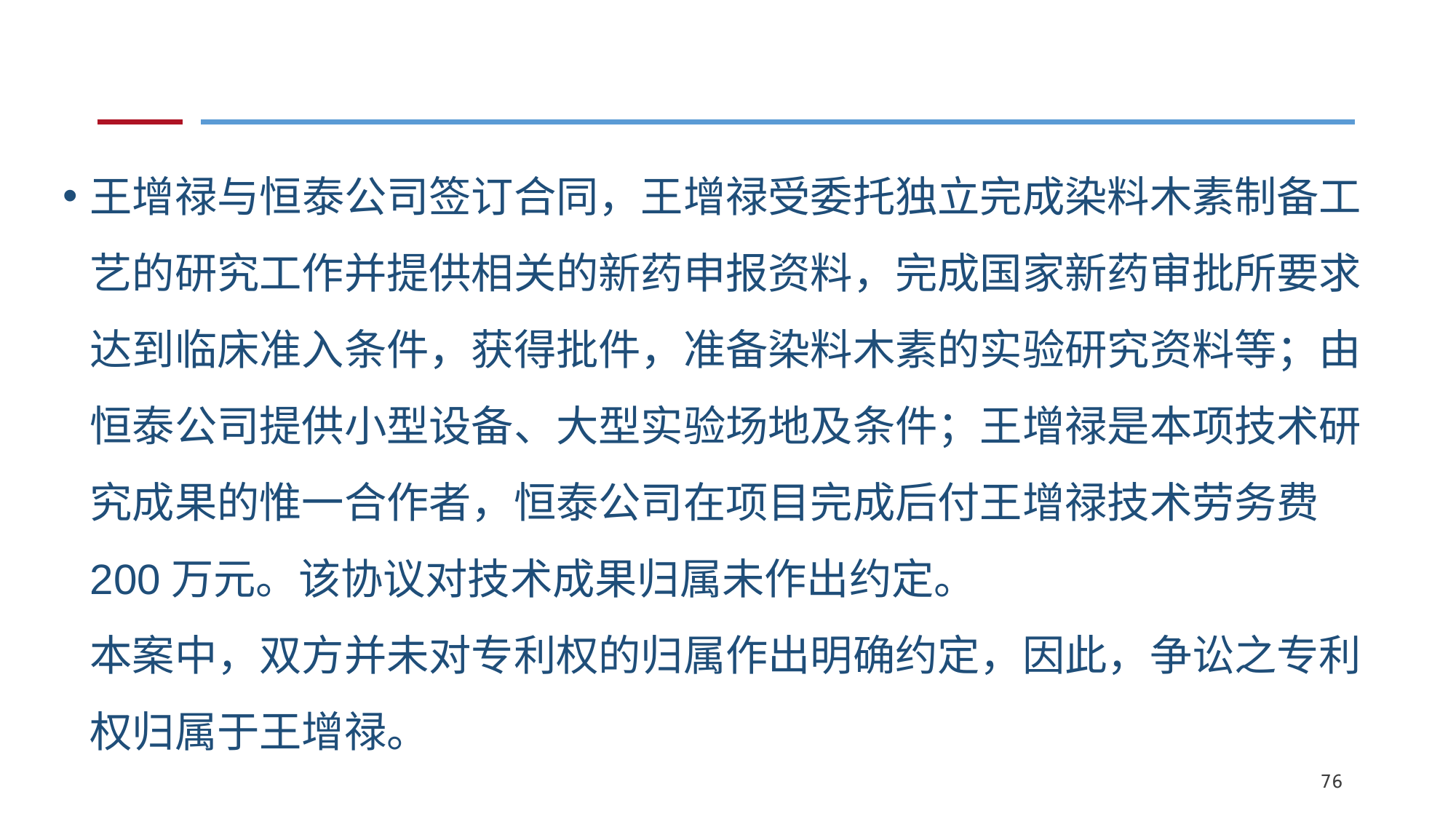

#
王增禄与恒泰公司签订合同，王增禄受委托独立完成染料木素制备工艺的研究工作并提供相关的新药申报资料，完成国家新药审批所要求达到临床准入条件，获得批件，准备染料木素的实验研究资料等；由恒泰公司提供小型设备、大型实验场地及条件；王增禄是本项技术研究成果的惟一合作者，恒泰公司在项目完成后付王增禄技术劳务费200万元。该协议对技术成果归属未作出约定。
本案中，双方并未对专利权的归属作出明确约定，因此，争讼之专利权归属于王增禄。

76